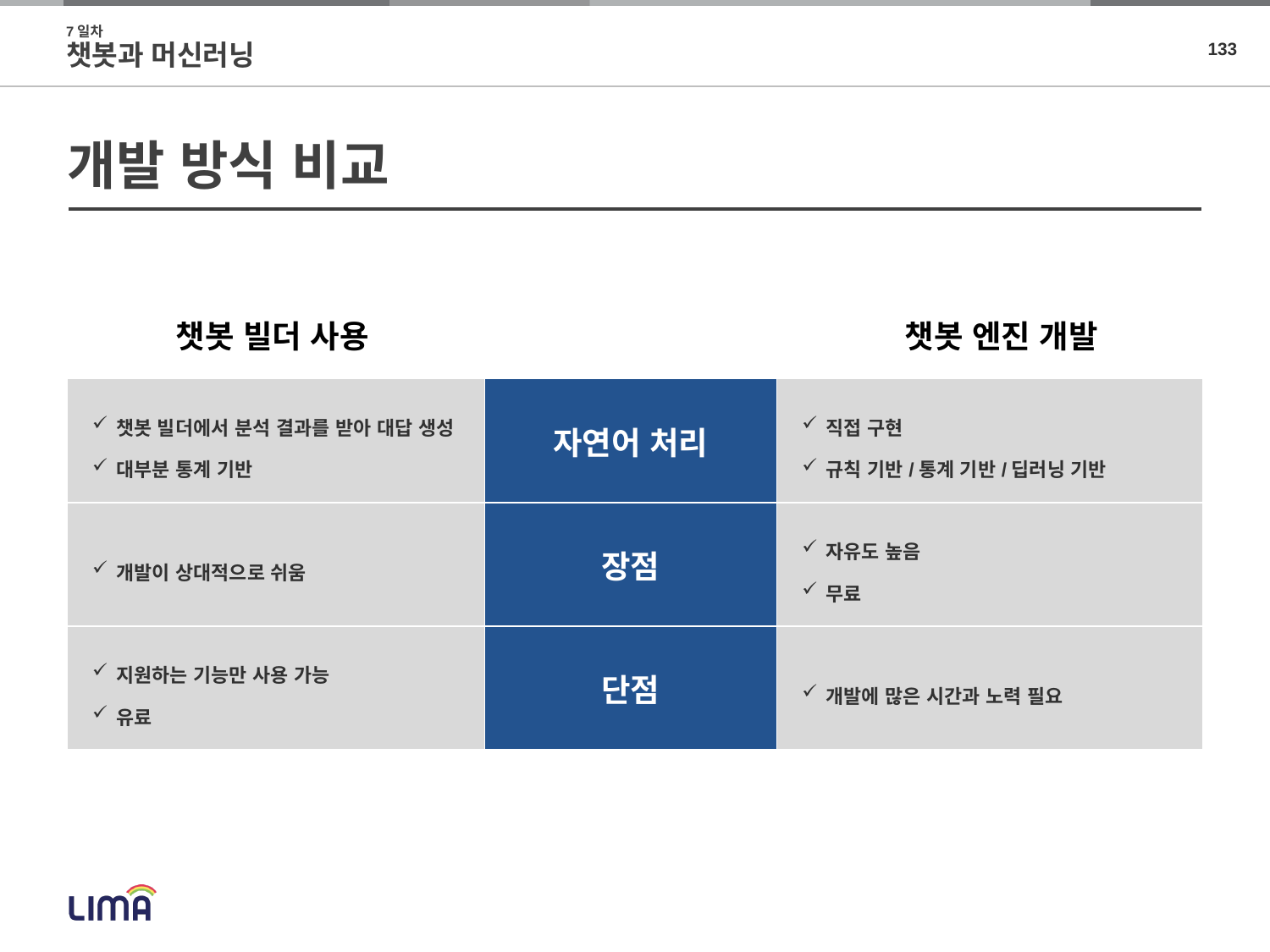

7일차
챗봇과 머신러닝
# 개발 방식 비교
챗봇 빌더 사용
챗봇 엔진 개발
| 챗봇 빌더에서 분석 결과를 받아 대답 생성 대부분 통계 기반 | 자연어 처리 | 직접 구현 규칙 기반/통계 기반/딥러닝 기반 |
| --- | --- | --- |
| 개발이 상대적으로 쉬움 | 장점 | 자유도 높음 무료 |
| 지원하는 기능만 사용 가능 유료 | 단점 | 개발에 많은 시간과 노력 필요 |